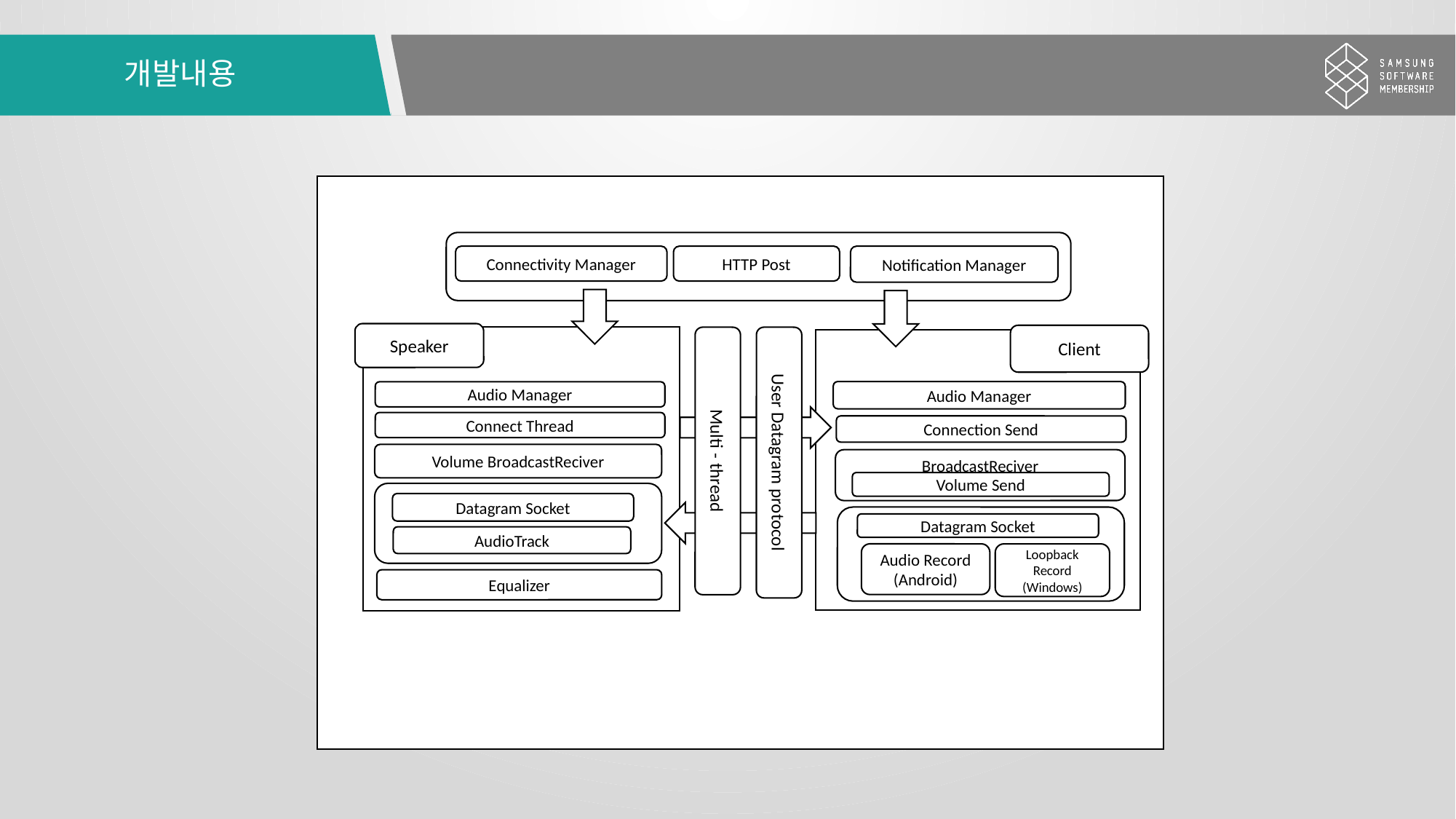

# 개발내용

Connectivity Manager
HTTP Post
Notification Manager

Speaker
Client

Multi - thread
User Datagram protocol

Audio Manager
Audio Manager

Connect Thread
Connection Send
Volume BroadcastReciver

BroadcastReciver

Volume Send

Datagram Socket

Datagram Socket
AudioTrack
Audio Record
(Android)
Equalizer
Loopback Record (Windows)